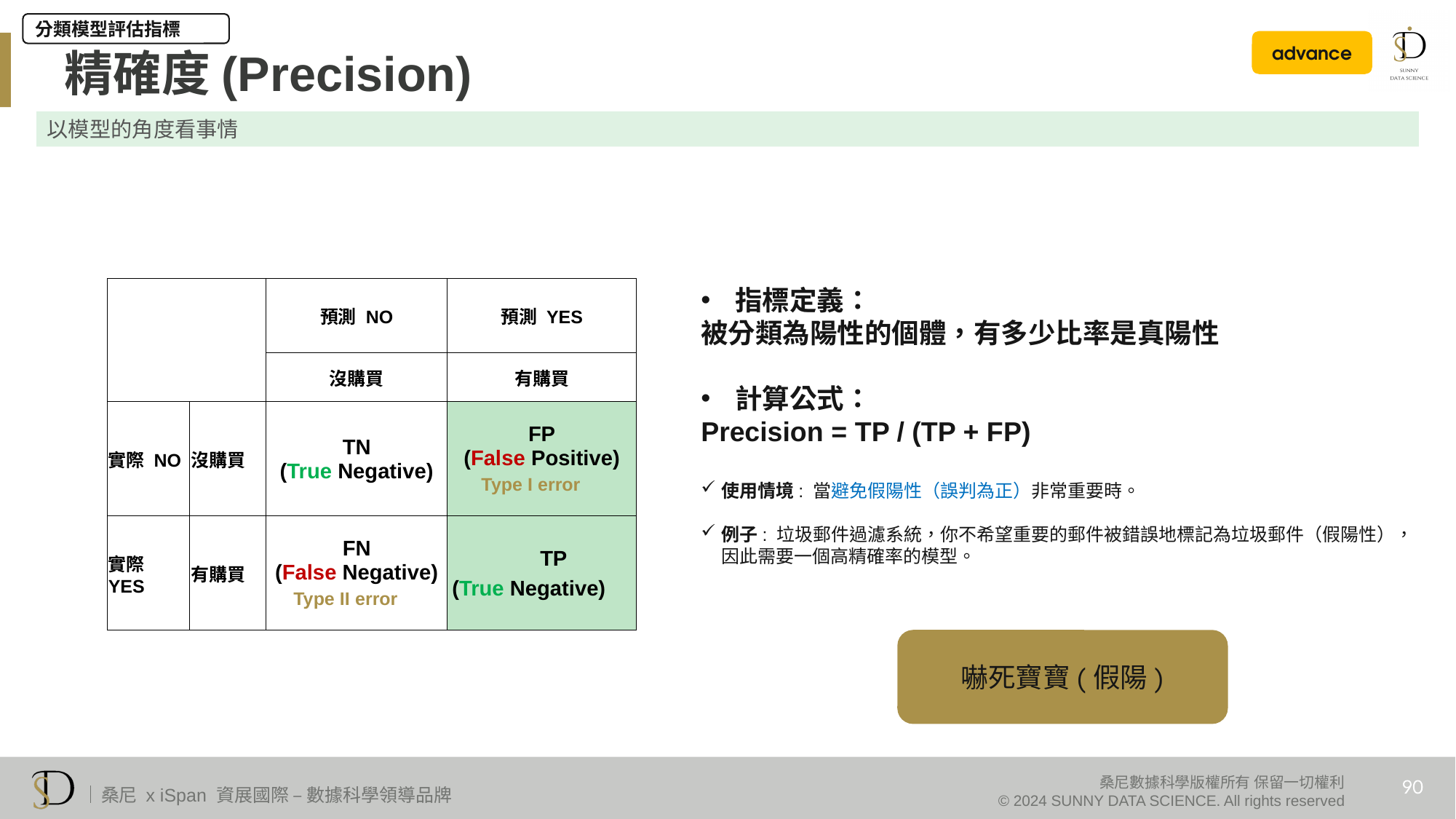

分類模型評估指標
精確度(Precision)
advance
以模型的角度看事情
指標定義：
被分類為陽性的個體，有多少比率是真陽性

計算公式：
Precision = TP / (TP + FP)

使用情境: 當避免假陽性（誤判為正）非常重要時。

例子: 垃圾郵件過濾系統，你不希望重要的郵件被錯誤地標記為垃圾郵件（假陽性），因此需要一個高精確率的模型。

|  |  | 預測 NO | 預測 YES |
| --- | --- | --- | --- |
|  |  | 沒購買 | 有購買 |
| 實際 NO | 沒購買 | TN (True Negative) | FP (False Positive) Type I error |
| 實際 YES | 有購買 | FN (False Negative) Type II error | TP (True Negative) |
嚇死寶寶(假陽)